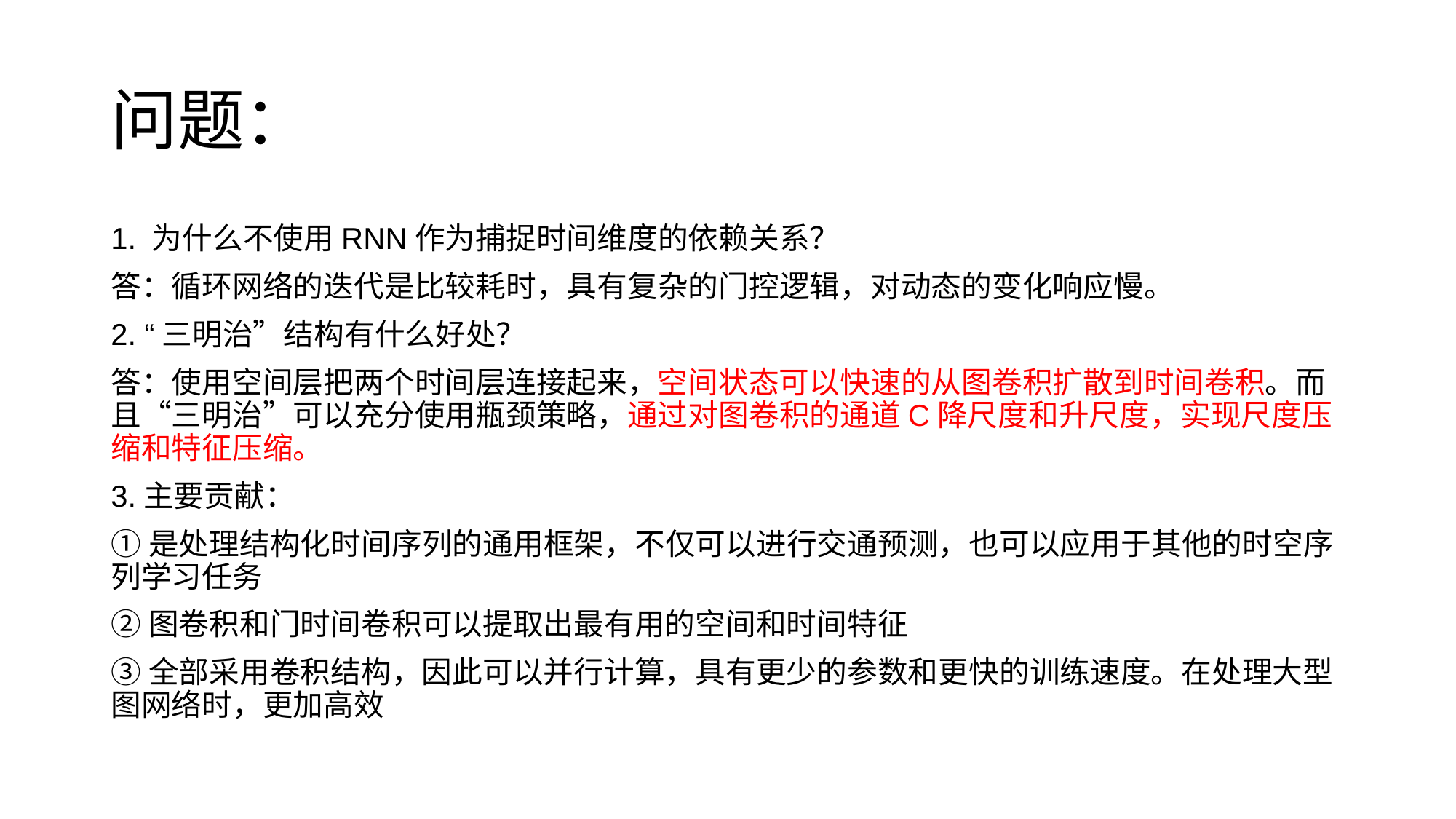

# 问题：
1. 为什么不使用RNN作为捕捉时间维度的依赖关系？
答：循环网络的迭代是比较耗时，具有复杂的门控逻辑，对动态的变化响应慢。
2. “三明治”结构有什么好处？
答：使用空间层把两个时间层连接起来，空间状态可以快速的从图卷积扩散到时间卷积。而且“三明治”可以充分使用瓶颈策略，通过对图卷积的通道C降尺度和升尺度，实现尺度压缩和特征压缩。
3.主要贡献：
①是处理结构化时间序列的通用框架，不仅可以进行交通预测，也可以应用于其他的时空序列学习任务
②图卷积和门时间卷积可以提取出最有用的空间和时间特征
③全部采用卷积结构，因此可以并行计算，具有更少的参数和更快的训练速度。在处理大型图网络时，更加高效